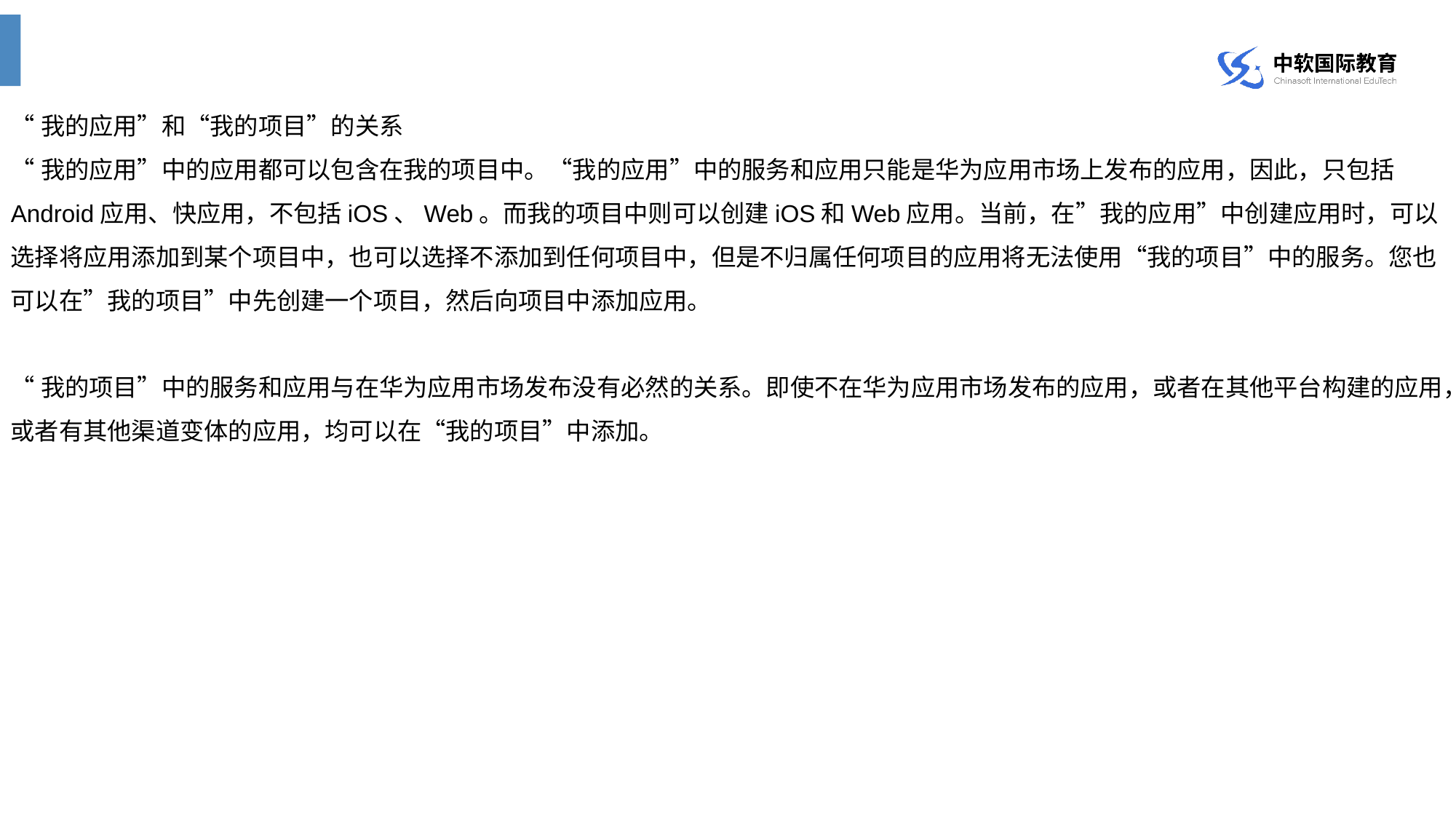

“我的应用”和“我的项目”的关系
“我的应用”中的应用都可以包含在我的项目中。“我的应用”中的服务和应用只能是华为应用市场上发布的应用，因此，只包括Android应用、快应用，不包括iOS、Web。而我的项目中则可以创建iOS和Web应用。当前，在”我的应用”中创建应用时，可以选择将应用添加到某个项目中，也可以选择不添加到任何项目中，但是不归属任何项目的应用将无法使用“我的项目”中的服务。您也可以在”我的项目”中先创建一个项目，然后向项目中添加应用。

“我的项目”中的服务和应用与在华为应用市场发布没有必然的关系。即使不在华为应用市场发布的应用，或者在其他平台构建的应用，或者有其他渠道变体的应用，均可以在“我的项目”中添加。